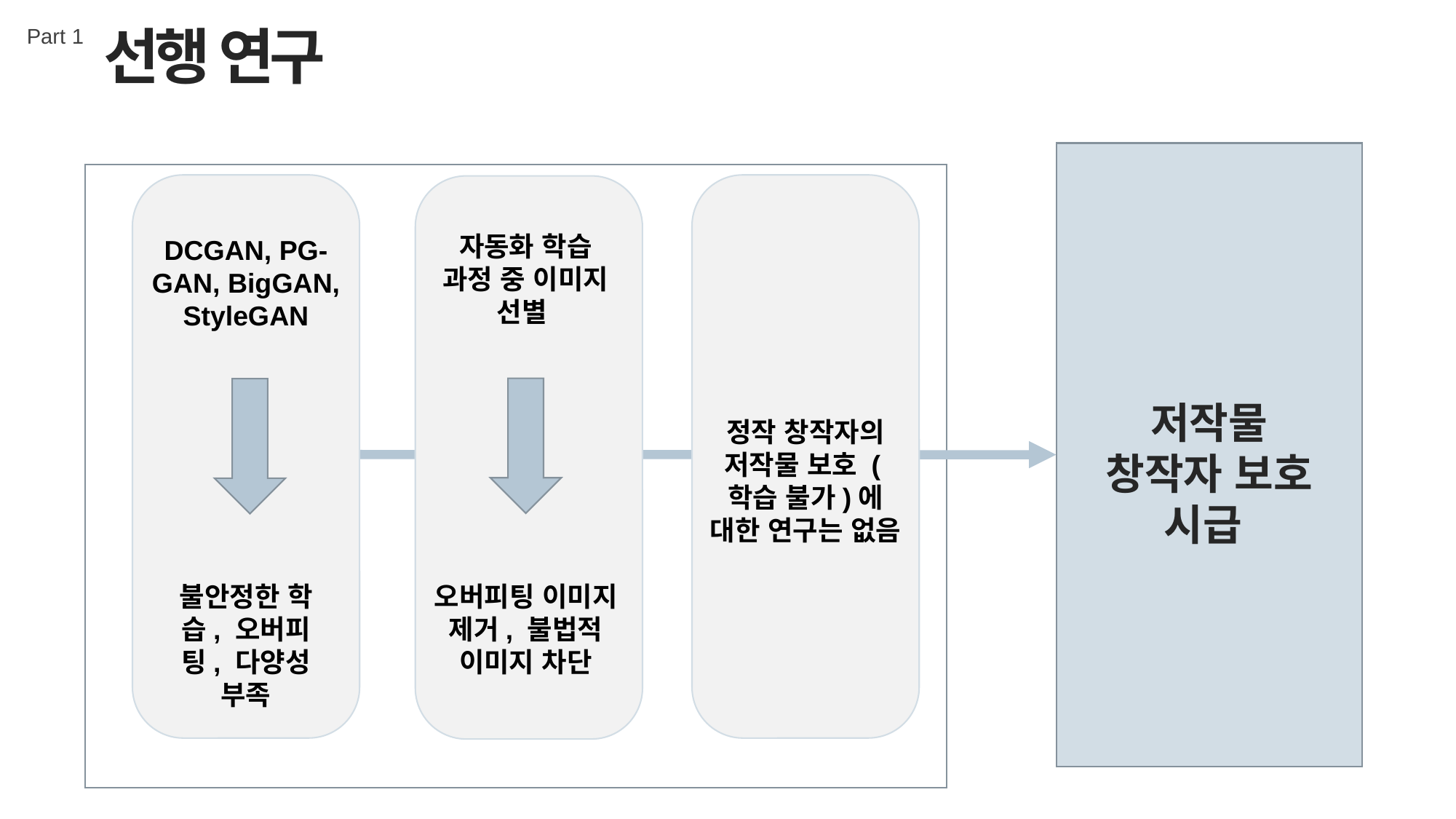

선행 연구
Part 1

자동화 학습 과정 중 이미지 선별
DCGAN, PG-GAN, BigGAN, StyleGAN

저작물 창작자 보호 시급
정작 창작자의 저작물 보호 (학습 불가)에 대한 연구는 없음
불안정한 학습, 오버피팅, 다양성 부족
오버피팅 이미지 제거, 불법적 이미지 차단